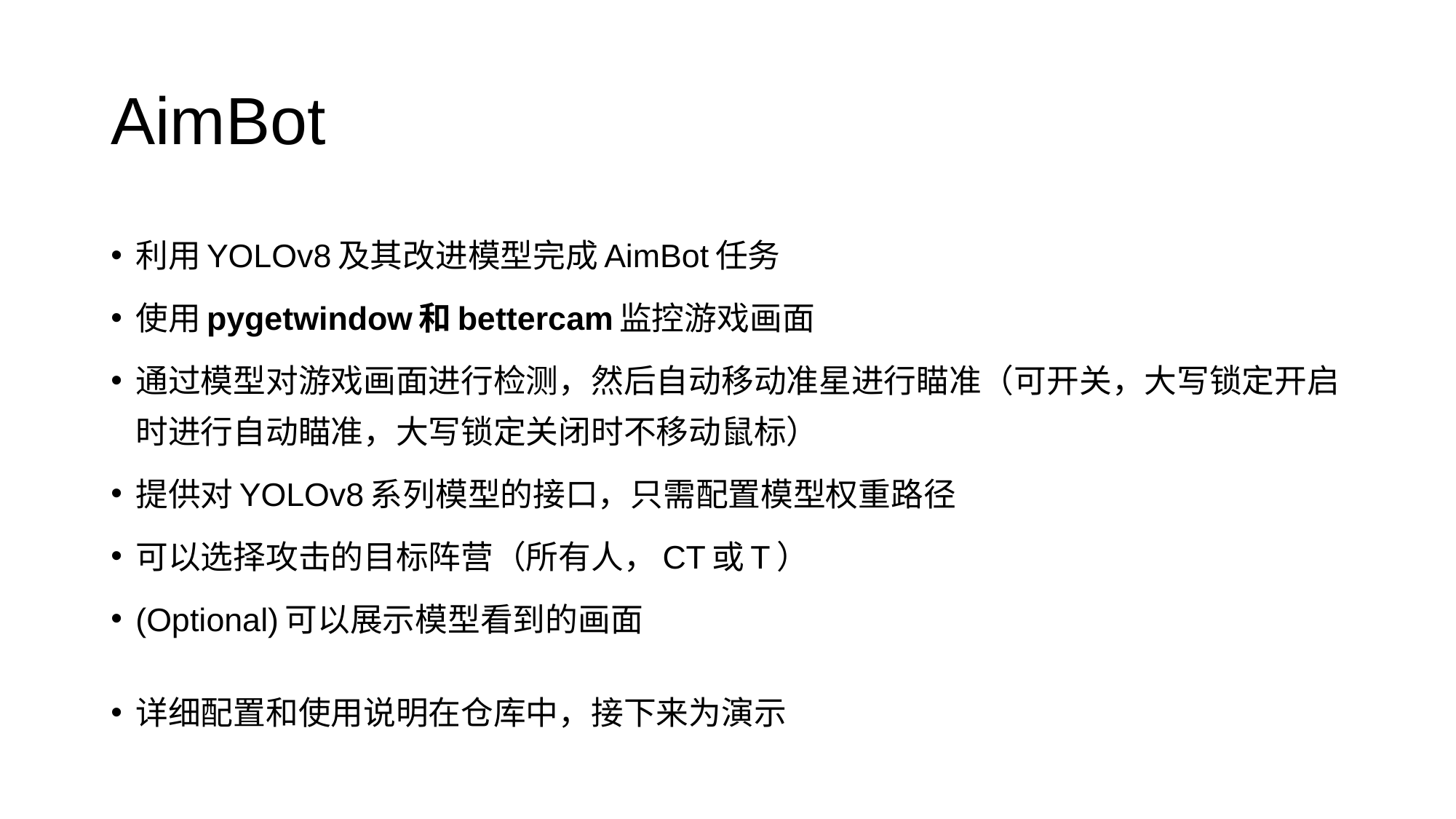

# AimBot
利用YOLOv8及其改进模型完成AimBot任务
使用pygetwindow和bettercam监控游戏画面
通过模型对游戏画面进行检测，然后自动移动准星进行瞄准（可开关，大写锁定开启时进行自动瞄准，大写锁定关闭时不移动鼠标）
提供对YOLOv8系列模型的接口，只需配置模型权重路径
可以选择攻击的目标阵营（所有人，CT或T）
(Optional)可以展示模型看到的画面

详细配置和使用说明在仓库中，接下来为演示